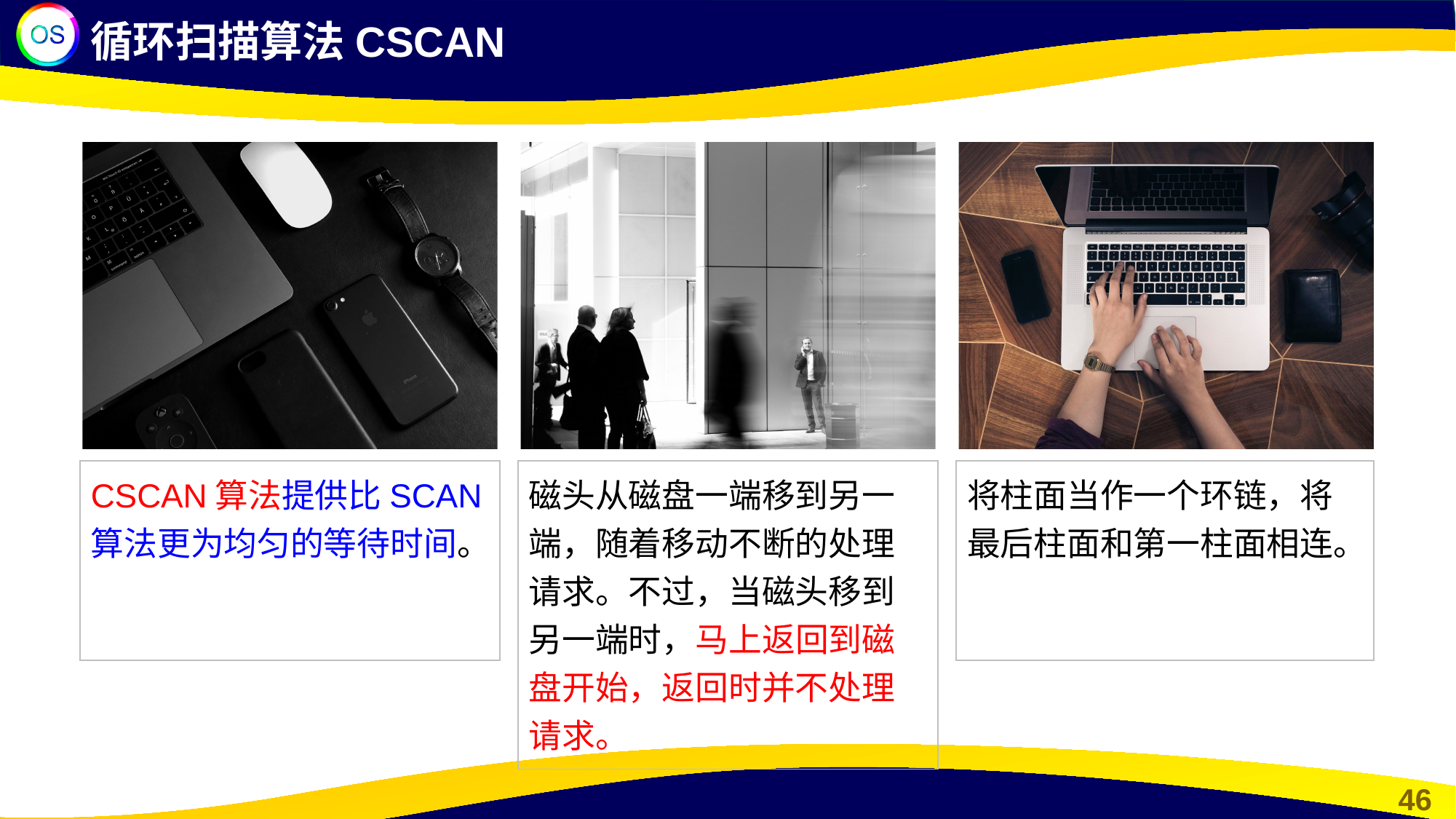

循环扫描算法CSCAN

磁头从磁盘一端移到另一端，随着移动不断的处理请求。不过，当磁头移到另一端时，马上返回到磁盘开始，返回时并不处理请求。
CSCAN算法提供比SCAN算法更为均匀的等待时间。
将柱面当作一个环链，将最后柱面和第一柱面相连。